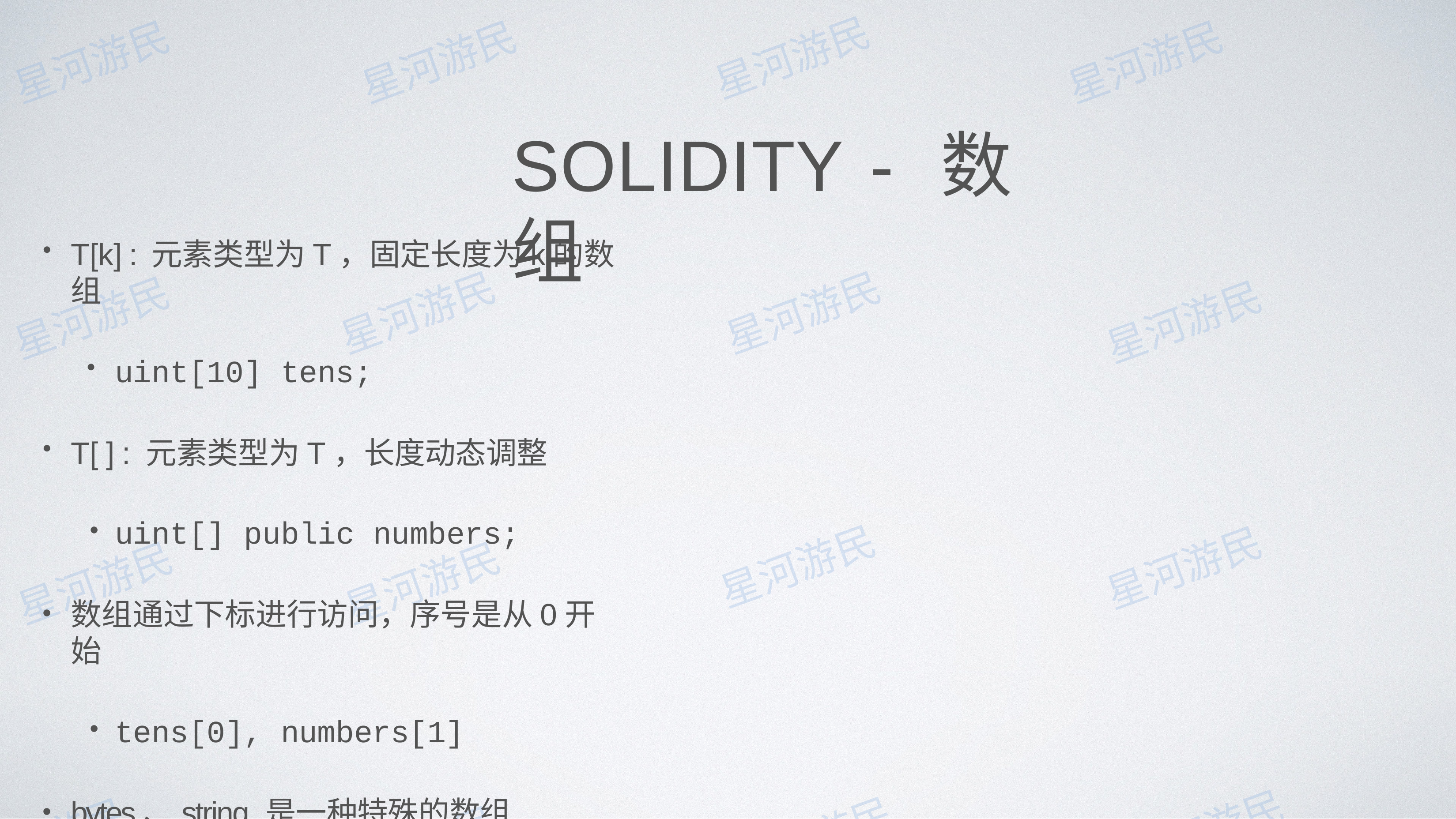

# SOLIDITY - 数组
T[k] : 元素类型为T，固定⻓度为k的数组
uint[10] tens;

T[ ] : 元素类型为T，⻓度动态调整
uint[] public numbers;

数组通过下标进⾏访问，序号是从0开始
tens[0], numbers[1]

bytes、string 是⼀种特殊的数组